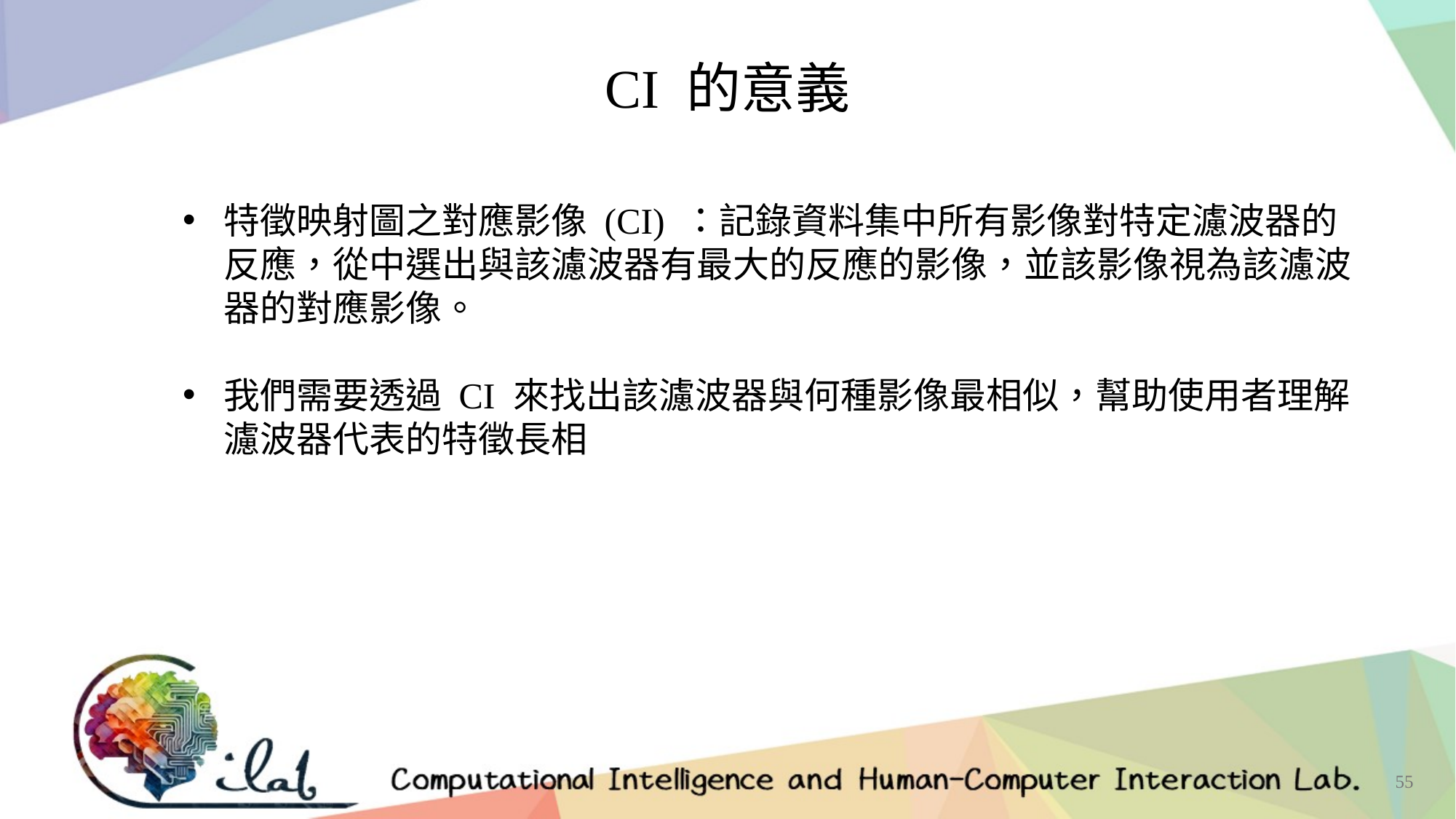

CI 的意義

特徵映射圖之對應影像 (CI) ：記錄資料集中所有影像對特定濾波器的反應，從中選出與該濾波器有最大的反應的影像，並該影像視為該濾波器的對應影像。

我們需要透過 CI 來找出該濾波器與何種影像最相似，幫助使用者理解 濾波器代表的特徵長相

55